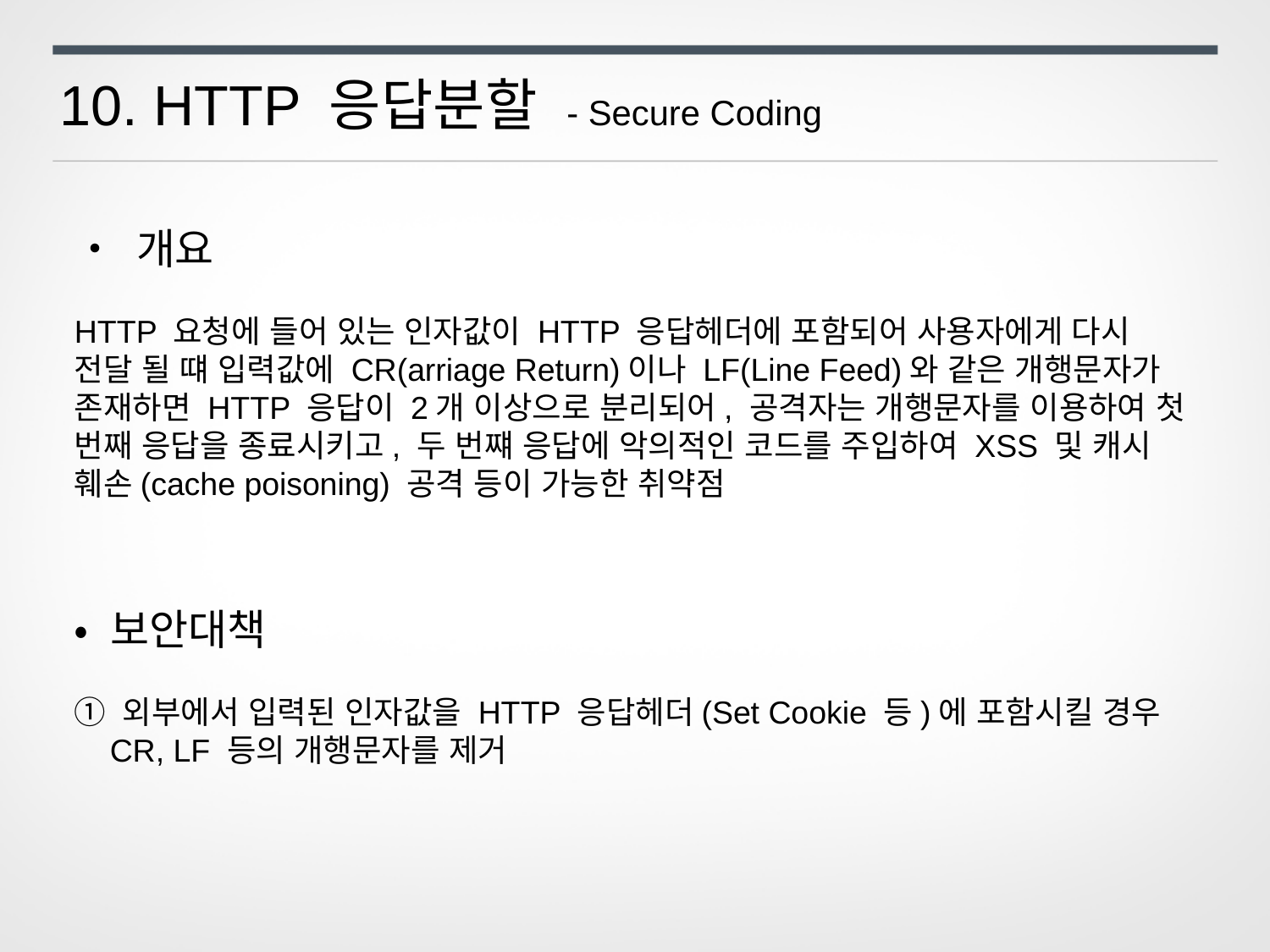

10. HTTP 응답분할 - Secure Coding
• 개요

HTTP 요청에 들어 있는 인자값이 HTTP 응답헤더에 포함되어 사용자에게 다시 전달 될 떄 입력값에 CR(arriage Return)이나 LF(Line Feed)와 같은 개행문자가 존재하면 HTTP 응답이 2개 이상으로 분리되어, 공격자는 개행문자를 이용하여 첫 번째 응답을 종료시키고, 두 번쨰 응답에 악의적인 코드를 주입하여 XSS 및 캐시 훼손(cache poisoning) 공격 등이 가능한 취약점

• 보안대책

① 외부에서 입력된 인자값을 HTTP 응답헤더(Set Cookie 등)에 포함시킬 경우
    CR, LF 등의 개행문자를 제거